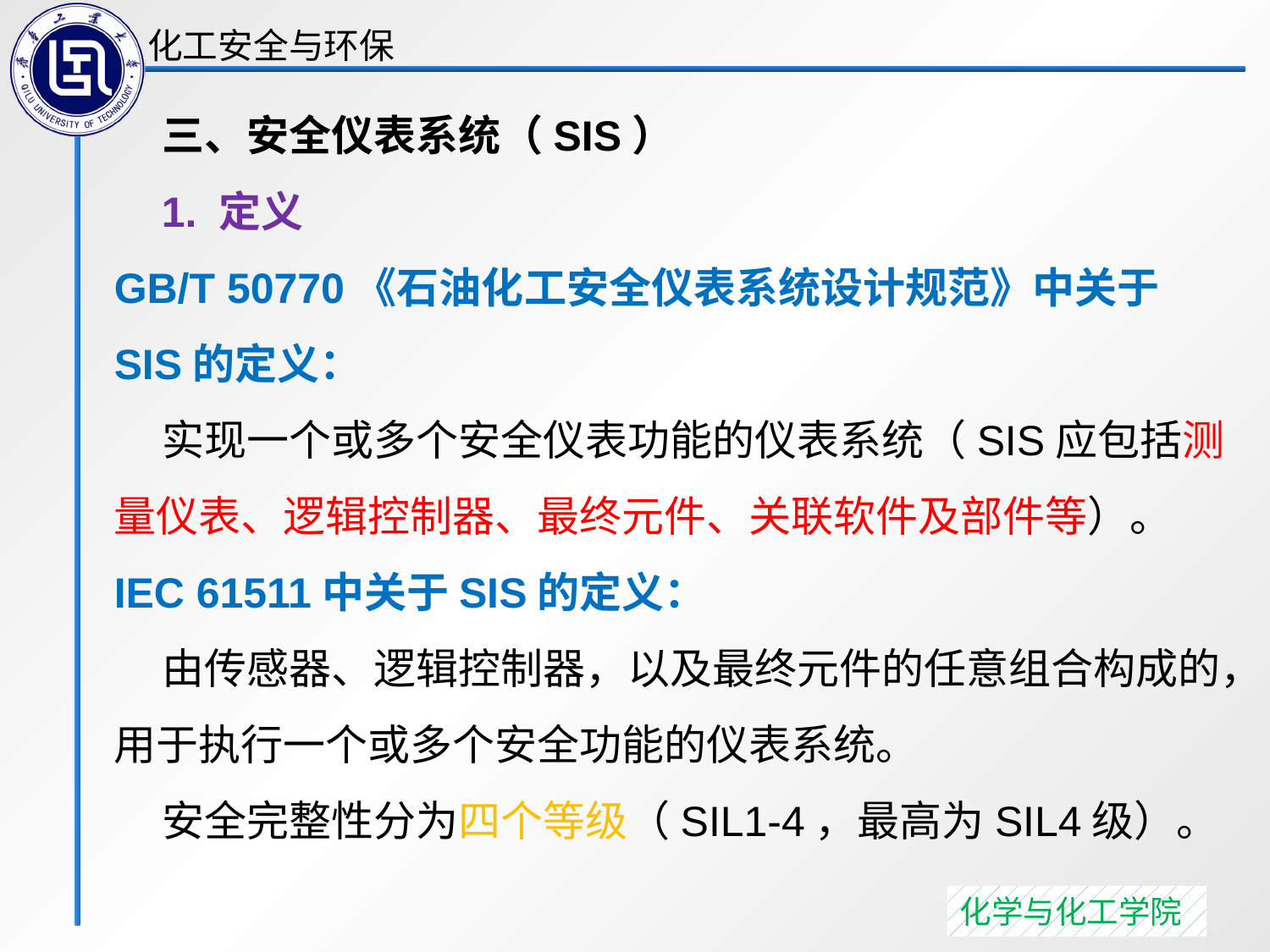

三、安全仪表系统（SIS）
    1. 定义
GB/T 50770《石油化工安全仪表系统设计规范》中关于SIS的定义：
    实现一个或多个安全仪表功能的仪表系统（SIS应包括测量仪表、逻辑控制器、最终元件、关联软件及部件等）。
IEC 61511中关于SIS的定义：
    由传感器、逻辑控制器，以及最终元件的任意组合构成的，用于执行一个或多个安全功能的仪表系统。
    安全完整性分为四个等级（SIL1-4，最高为SIL4级）。